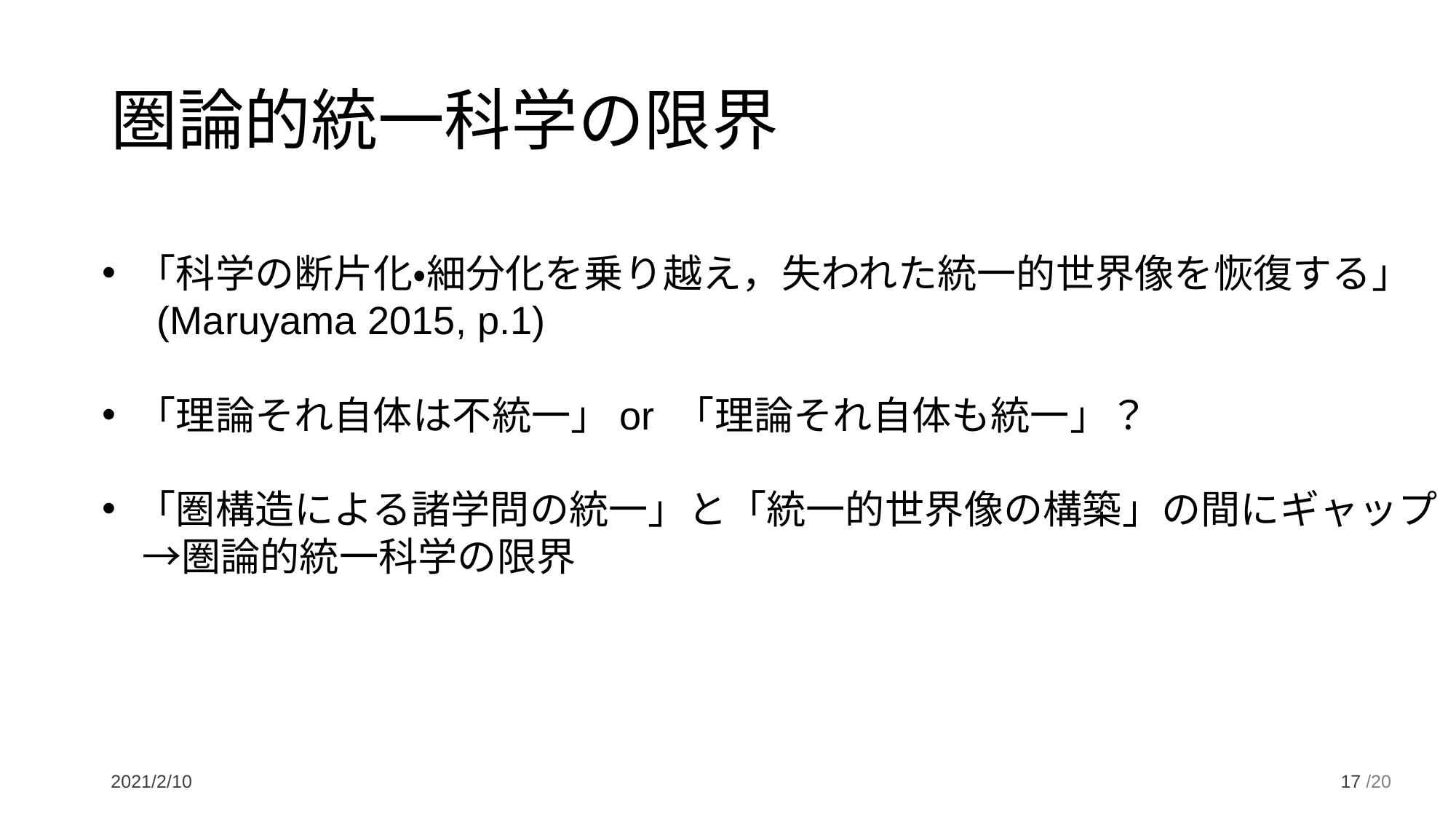

# 圏論的統一科学の限界
「科学の断片化・細分化を乗り越え，失われた統一的世界像を恢復する」
     (Maruyama 2015, p.1)

「理論それ自体は不統一」or 「理論それ自体も統一」？

「圏構造による諸学問の統一」と「統一的世界像の構築」の間にギャップ
　→圏論的統一科学の限界

2021/2/10
17